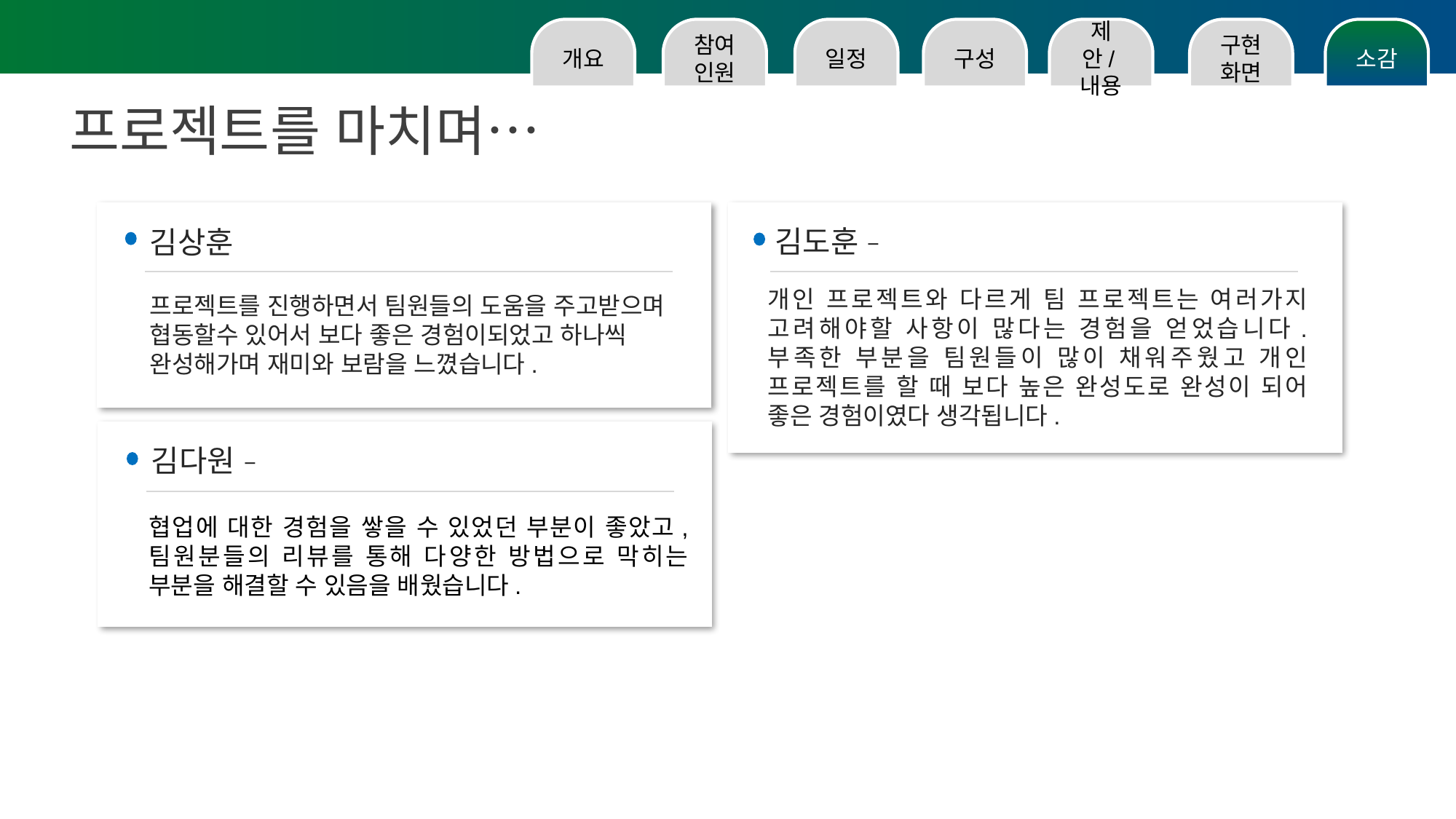

소감
구현화면
제안/내용
구성
일정
참여인원
개요

프로젝트를 마치며…

김도훈 –
김상훈

개인 프로젝트와 다르게 팀 프로젝트는 여러가지 고려해야할 사항이 많다는 경험을 얻었습니다. 부족한 부분을 팀원들이 많이 채워주웠고 개인 프로젝트를 할 때 보다 높은 완성도로 완성이 되어 좋은 경험이였다 생각됩니다.
프로젝트를 진행하면서 팀원들의 도움을 주고받으며 협동할수 있어서 보다 좋은 경험이되었고 하나씩 완성해가며 재미와 보람을 느꼈습니다.

김다원 –

협업에 대한 경험을 쌓을 수 있었던 부분이 좋았고, 팀원분들의 리뷰를 통해 다양한 방법으로 막히는 부분을 해결할 수 있음을 배웠습니다.